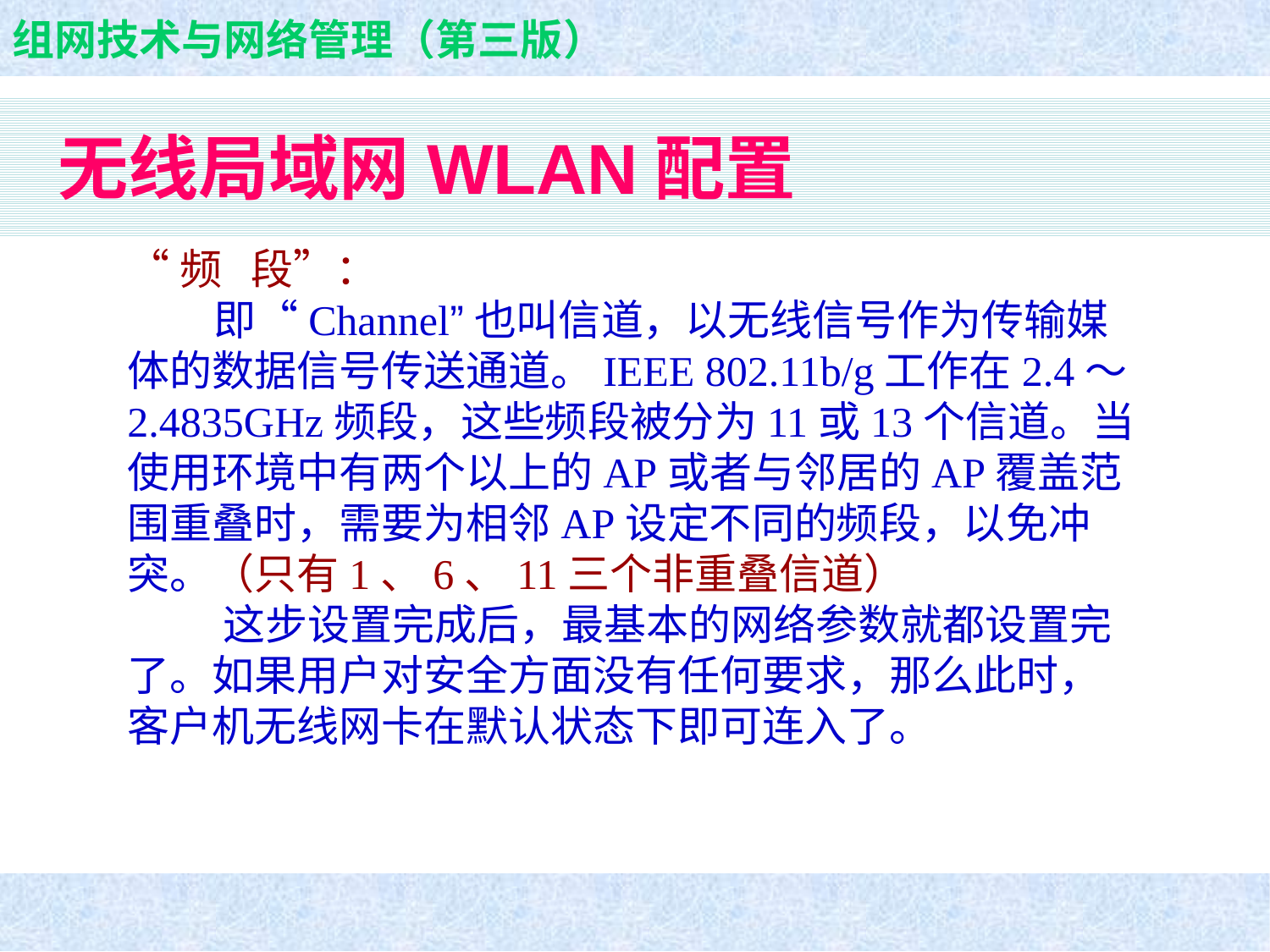

# 无线局域网WLAN配置
“频   段”：
        即“Channel”也叫信道，以无线信号作为传输媒体的数据信号传送通道。IEEE 802.11b/g工作在2.4～2.4835GHz频段，这些频段被分为11或13个信道。当使用环境中有两个以上的AP或者与邻居的AP覆盖范围重叠时，需要为相邻AP设定不同的频段，以免冲突。（只有1、6、11三个非重叠信道）
         这步设置完成后，最基本的网络参数就都设置完了。如果用户对安全方面没有任何要求，那么此时，客户机无线网卡在默认状态下即可连入了。